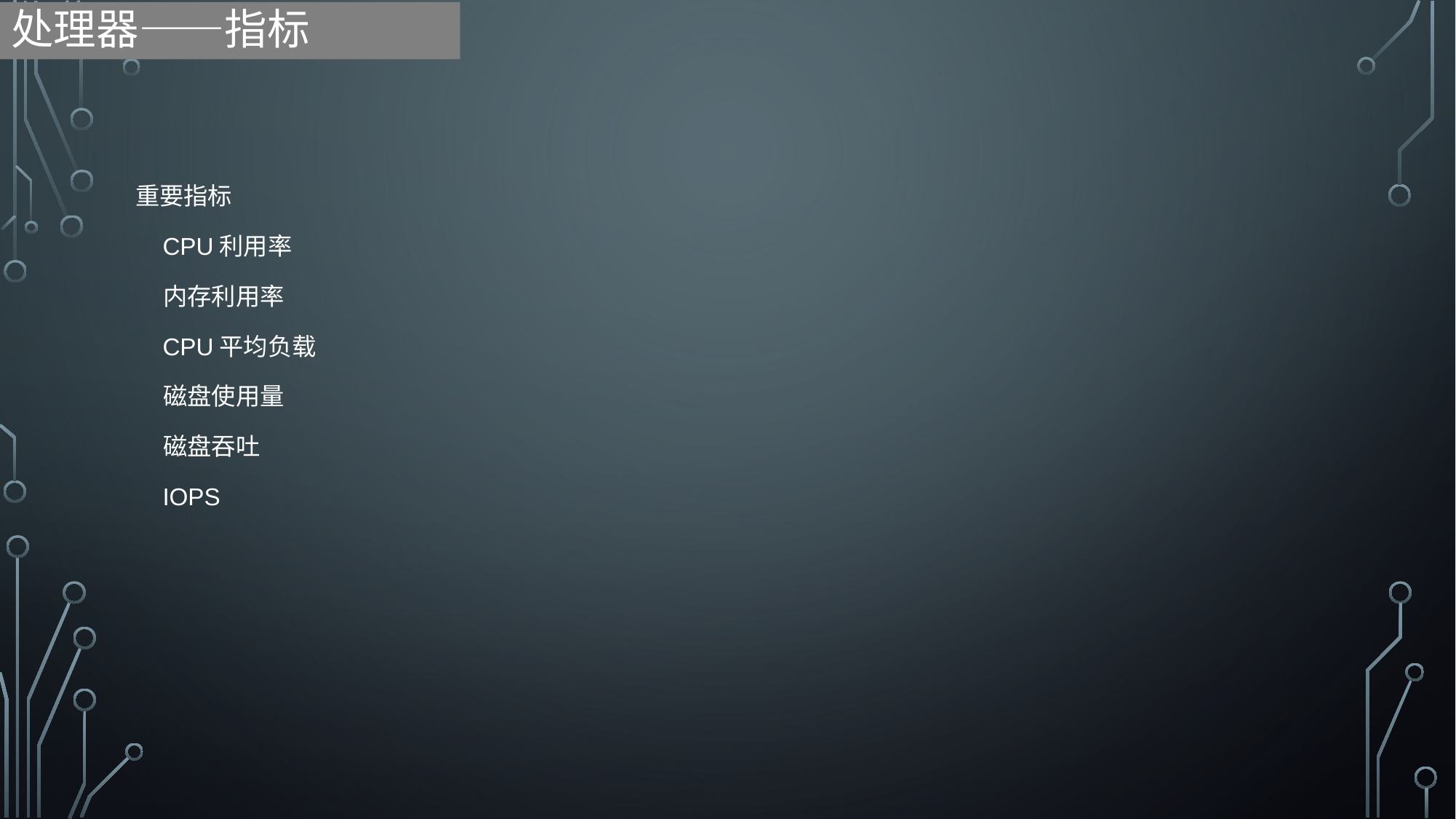

# 处理器——指标
重要指标
    CPU利用率
    内存利用率
    CPU平均负载
    磁盘使用量
    磁盘吞吐
    IOPS